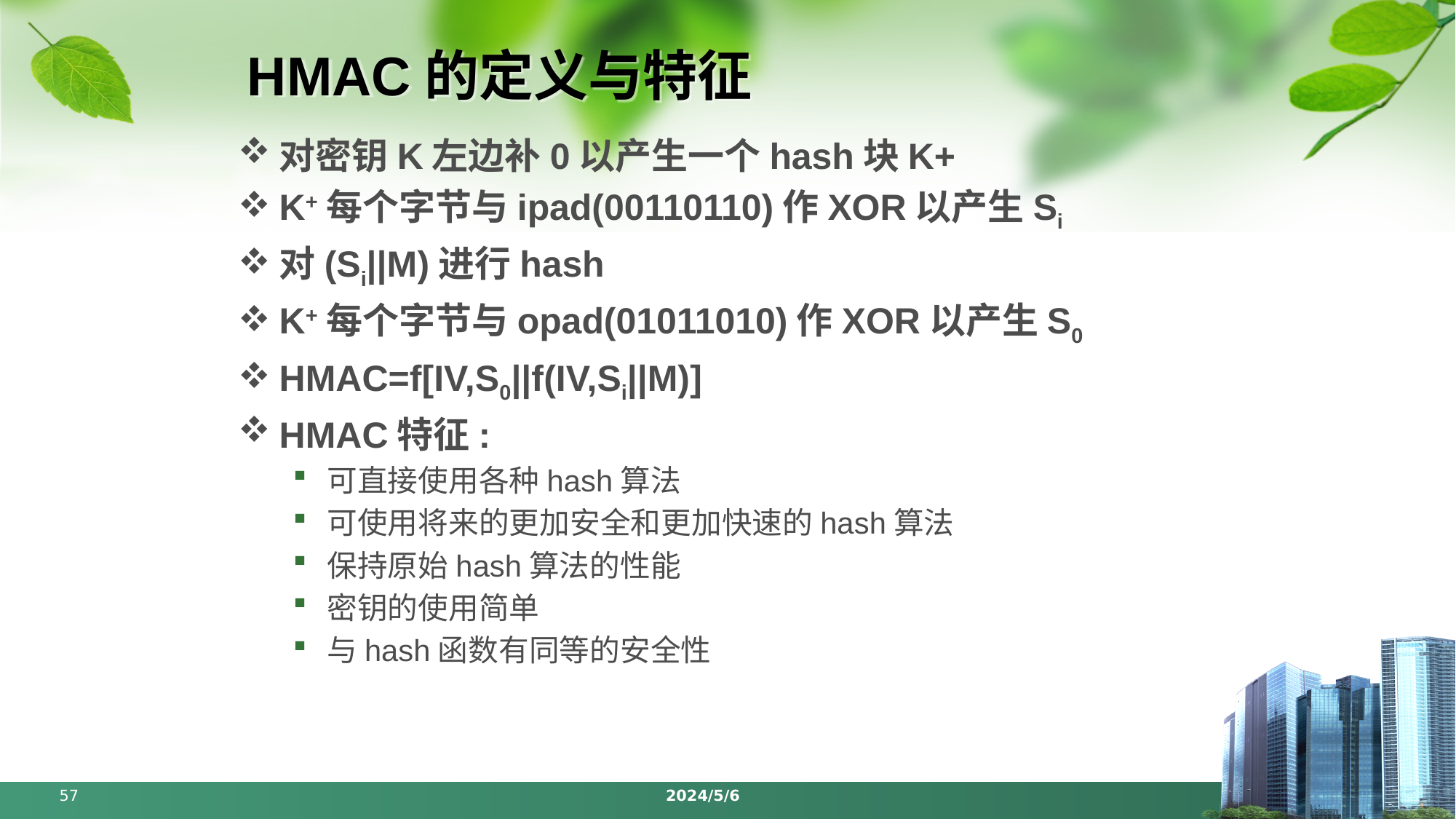

# HMAC的定义与特征
对密钥K左边补0以产生一个hash块K+
K+每个字节与ipad(00110110)作XOR以产生Si
对(Si||M)进行hash
K+每个字节与opad(01011010)作XOR以产生S0
HMAC=f[IV,S0||f(IV,Si||M)]
HMAC特征:
可直接使用各种hash算法
可使用将来的更加安全和更加快速的hash算法
保持原始hash算法的性能
密钥的使用简单
与hash函数有同等的安全性
57
2024/5/6